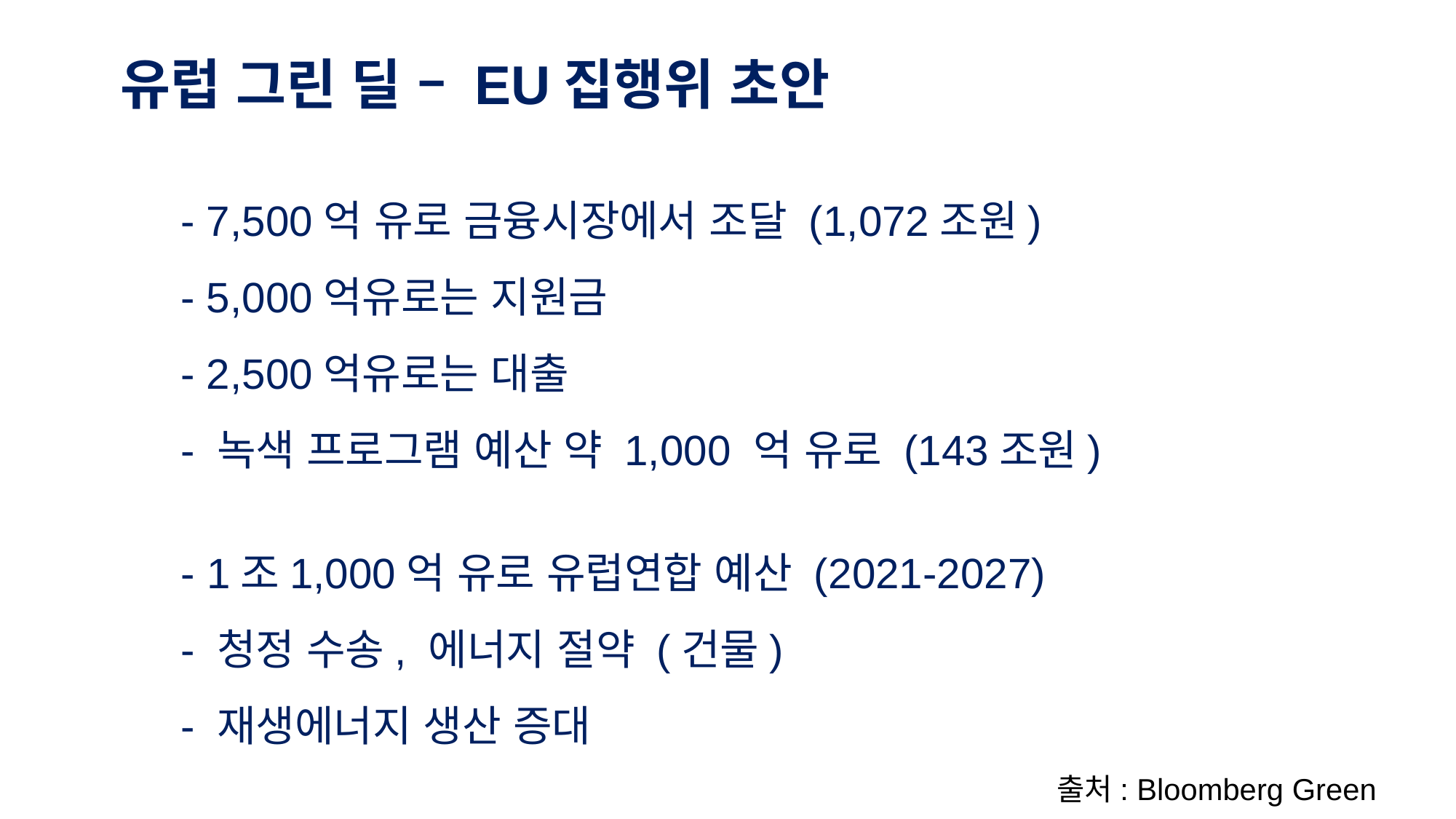

유럽 그린 딜 – EU집행위 초안
- 7,500억 유로 금융시장에서 조달 (1,072조원)
- 5,000억유로는 지원금
- 2,500억유로는 대출
- 녹색 프로그램 예산 약 1,000 억 유로 (143조원)
- 1조1,000억 유로 유럽연합 예산 (2021-2027)
- 청정 수송, 에너지 절약 (건물)
- 재생에너지 생산 증대
출처: Bloomberg Green